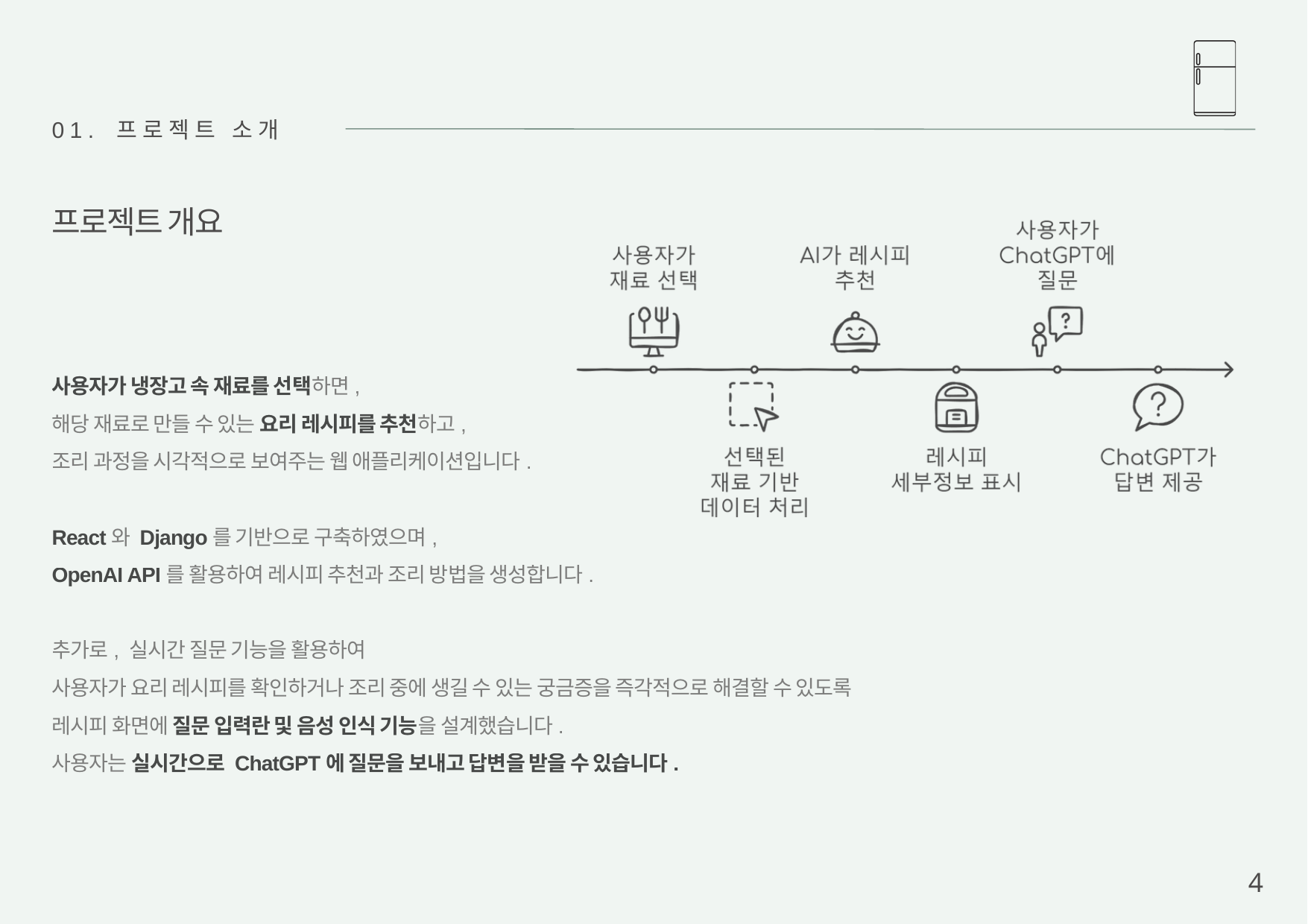

01. 프로젝트 소개

프로젝트 개요

사용자가 냉장고 속 재료를 선택하면,
해당 재료로 만들 수 있는 요리 레시피를 추천하고,
조리 과정을 시각적으로 보여주는 웹 애플리케이션입니다.

React와 Django를 기반으로 구축하였으며,
OpenAI API를 활용하여 레시피 추천과 조리 방법을 생성합니다.

추가로, 실시간 질문 기능을 활용하여
사용자가 요리 레시피를 확인하거나 조리 중에 생길 수 있는 궁금증을 즉각적으로 해결할 수 있도록
레시피 화면에 질문 입력란 및 음성 인식 기능을 설계했습니다.
사용자는 실시간으로 ChatGPT에 질문을 보내고 답변을 받을 수 있습니다.
4